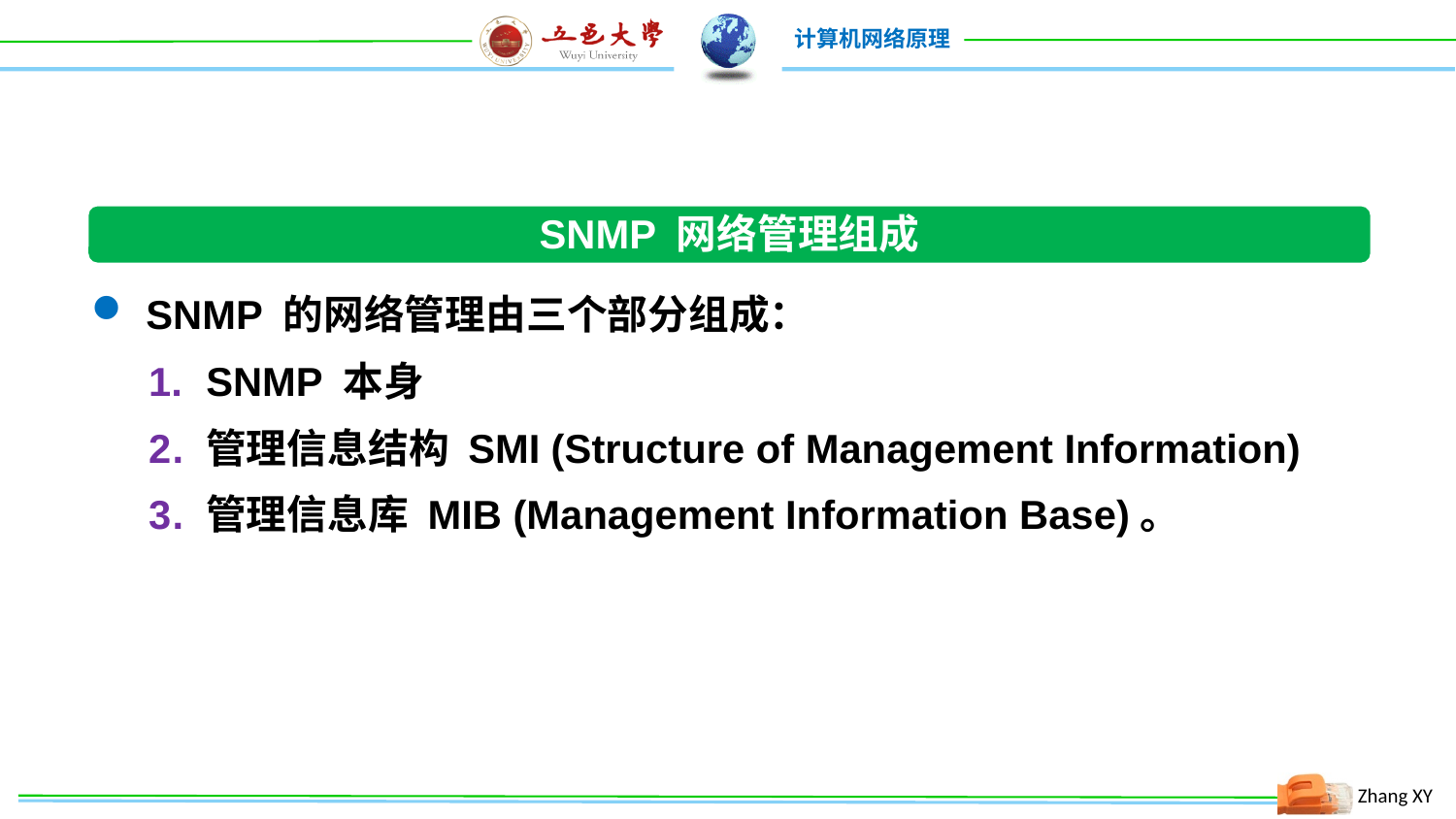

SNMP 网络管理组成

SNMP 的网络管理由三个部分组成：
SNMP 本身
管理信息结构 SMI (Structure of Management Information)
管理信息库 MIB (Management Information Base)。